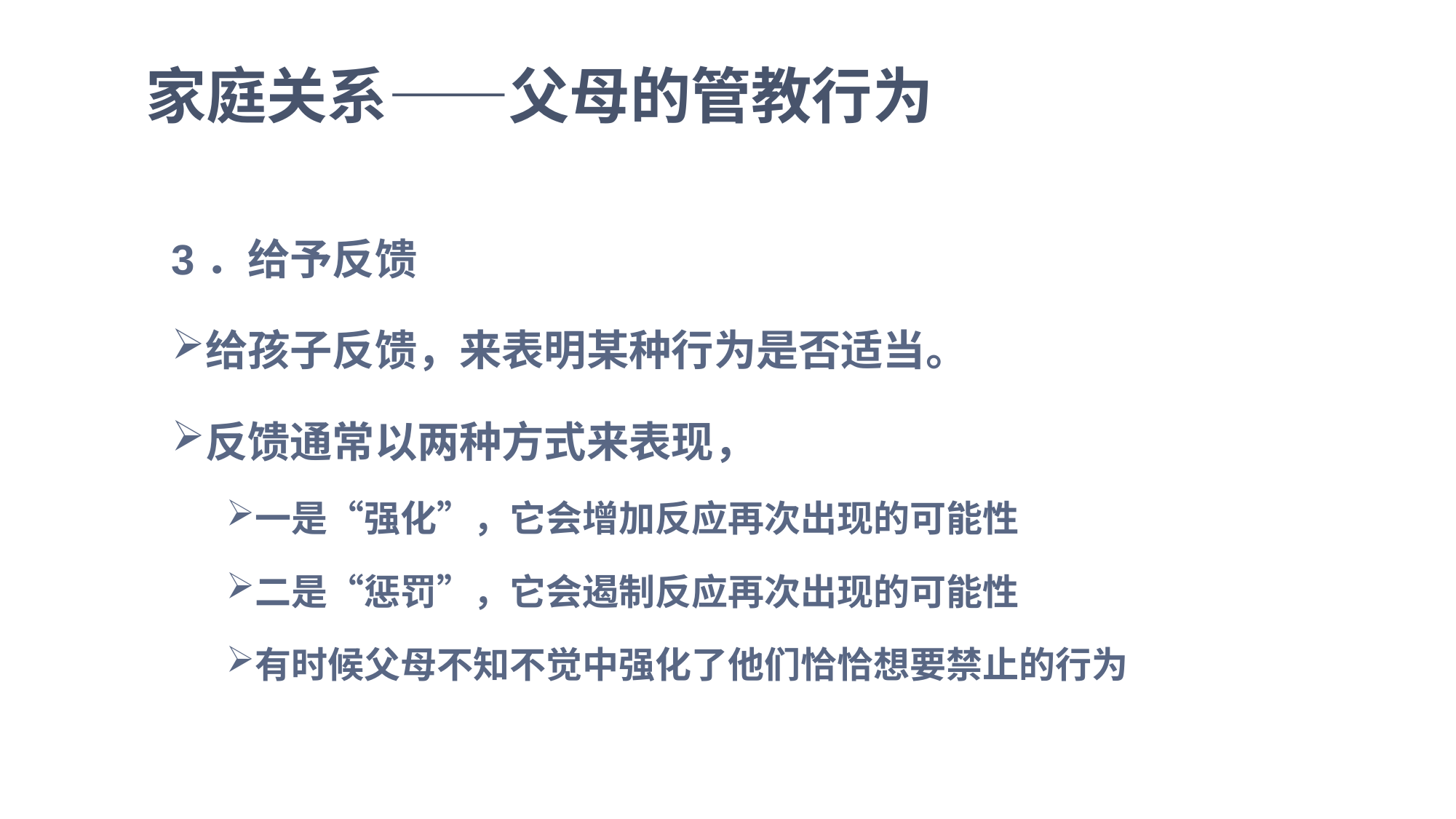

家庭关系——父母的管教行为
3．给予反馈
给孩子反馈，来表明某种行为是否适当。
反馈通常以两种方式来表现，
一是“强化”，它会增加反应再次出现的可能性
二是“惩罚”，它会遏制反应再次出现的可能性
有时候父母不知不觉中强化了他们恰恰想要禁止的行为